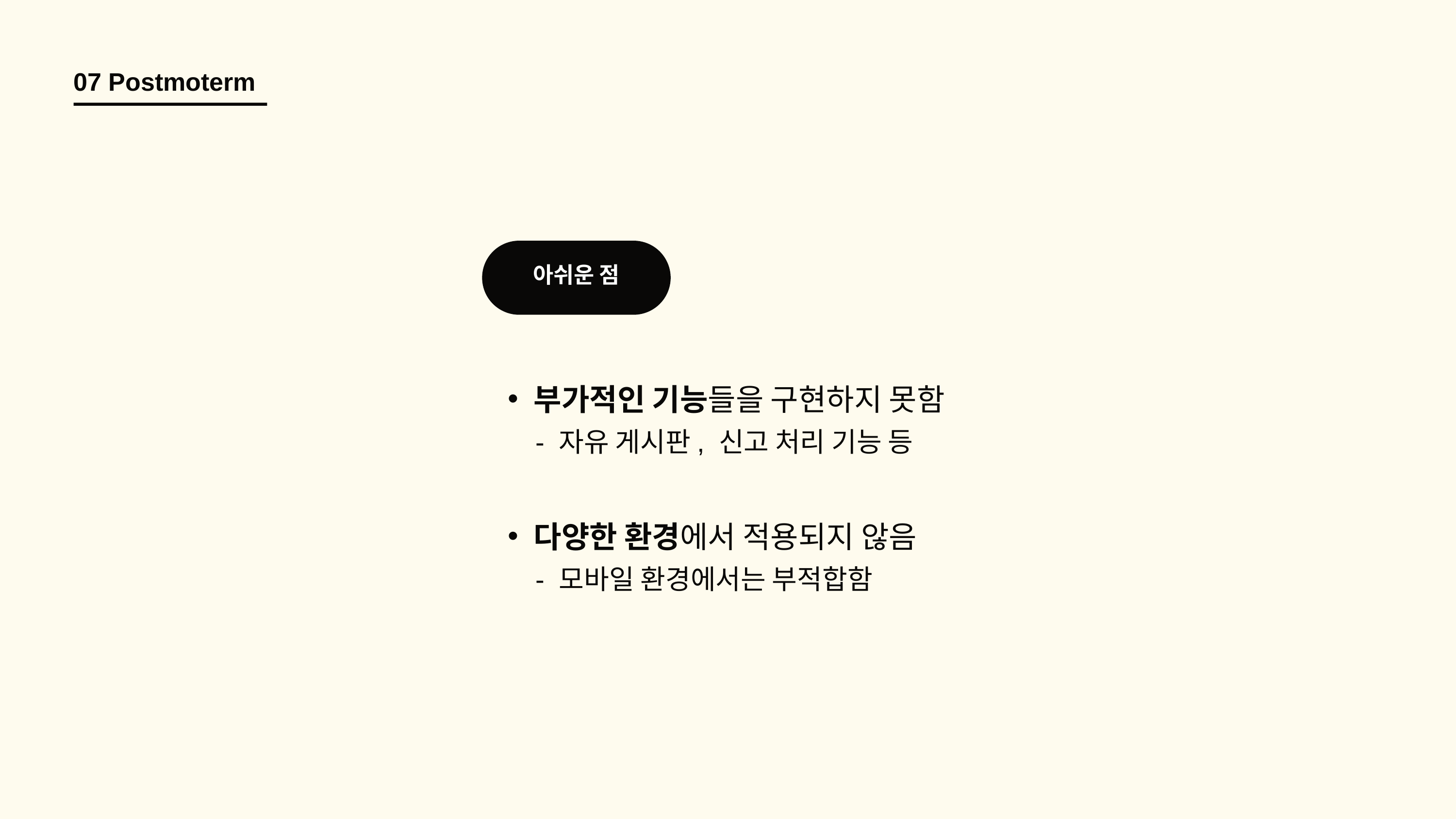

07 Postmoterm

아쉬운 점
부가적인 기능들을 구현하지 못함
       - 자유 게시판, 신고 처리 기능 등
다양한 환경에서 적용되지 않음
       - 모바일 환경에서는 부적합함